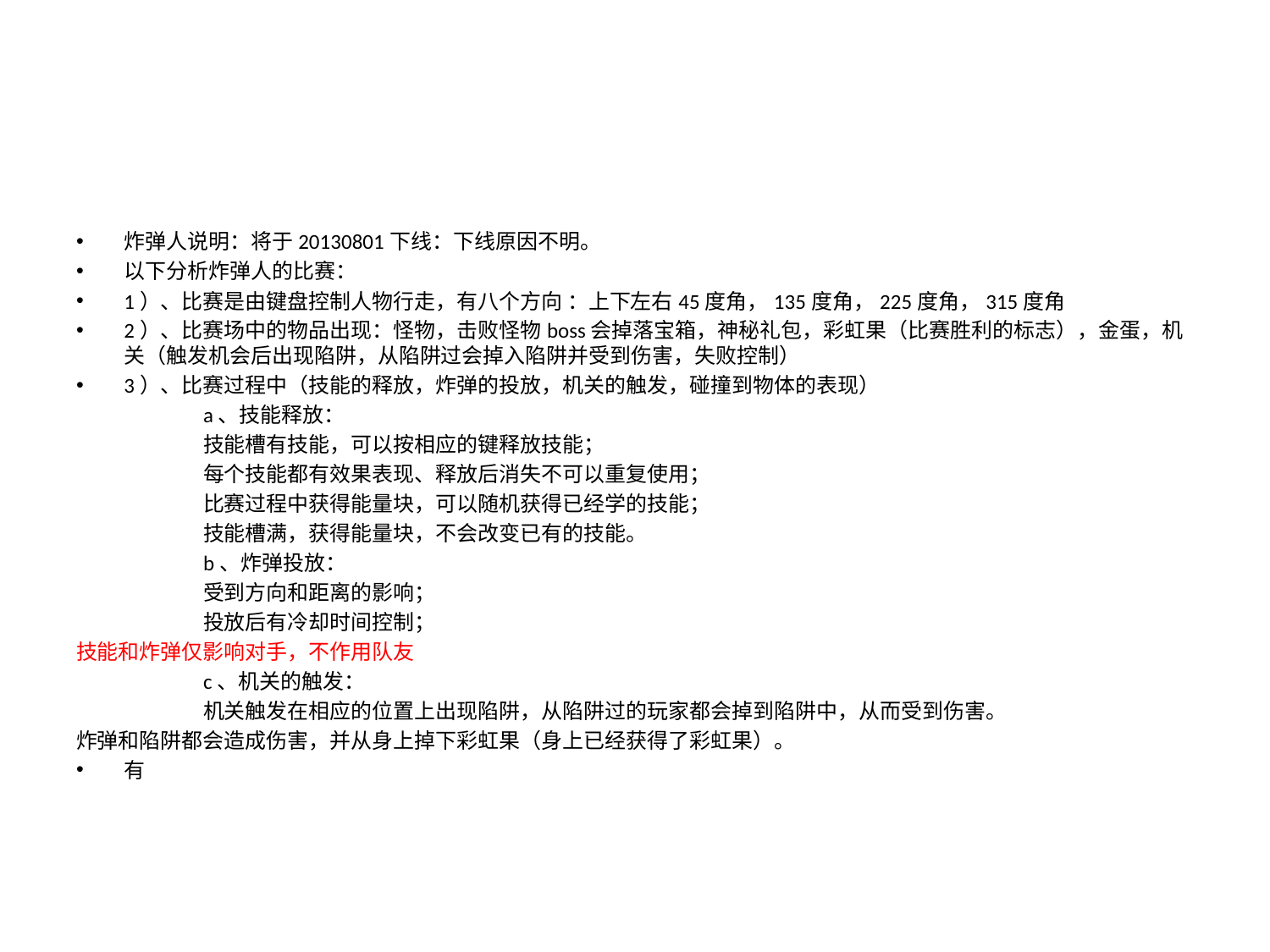

#
炸弹人说明：将于20130801下线：下线原因不明。
以下分析炸弹人的比赛：
1）、比赛是由键盘控制人物行走，有八个方向 ：上下左右45度角，135度角，225度角，315度角
2）、比赛场中的物品出现：怪物，击败怪物boss会掉落宝箱，神秘礼包，彩虹果（比赛胜利的标志），金蛋，机关（触发机会后出现陷阱，从陷阱过会掉入陷阱并受到伤害，失败控制）
3）、比赛过程中（技能的释放，炸弹的投放，机关的触发，碰撞到物体的表现）
	a、技能释放：
	技能槽有技能，可以按相应的键释放技能；
	每个技能都有效果表现、释放后消失不可以重复使用；
	比赛过程中获得能量块，可以随机获得已经学的技能；
	技能槽满，获得能量块，不会改变已有的技能。
	b、炸弹投放：
	受到方向和距离的影响；
	投放后有冷却时间控制；
技能和炸弹仅影响对手，不作用队友
	c、机关的触发：
	机关触发在相应的位置上出现陷阱，从陷阱过的玩家都会掉到陷阱中，从而受到伤害。
炸弹和陷阱都会造成伤害，并从身上掉下彩虹果（身上已经获得了彩虹果）。
有